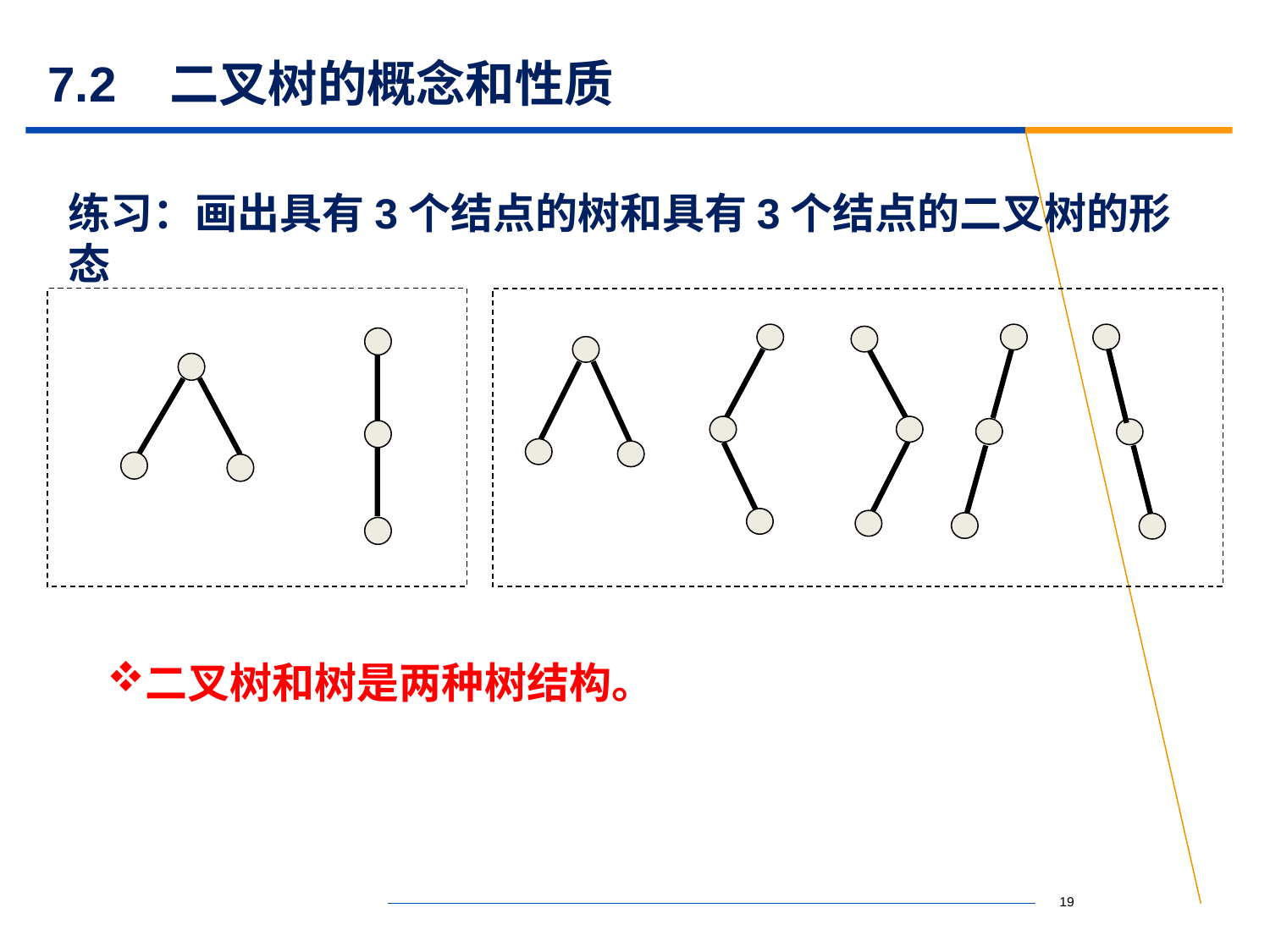

# 7.2   二叉树的概念和性质
练习：画出具有3个结点的树和具有3个结点的二叉树的形态

二叉树和树是两种树结构。